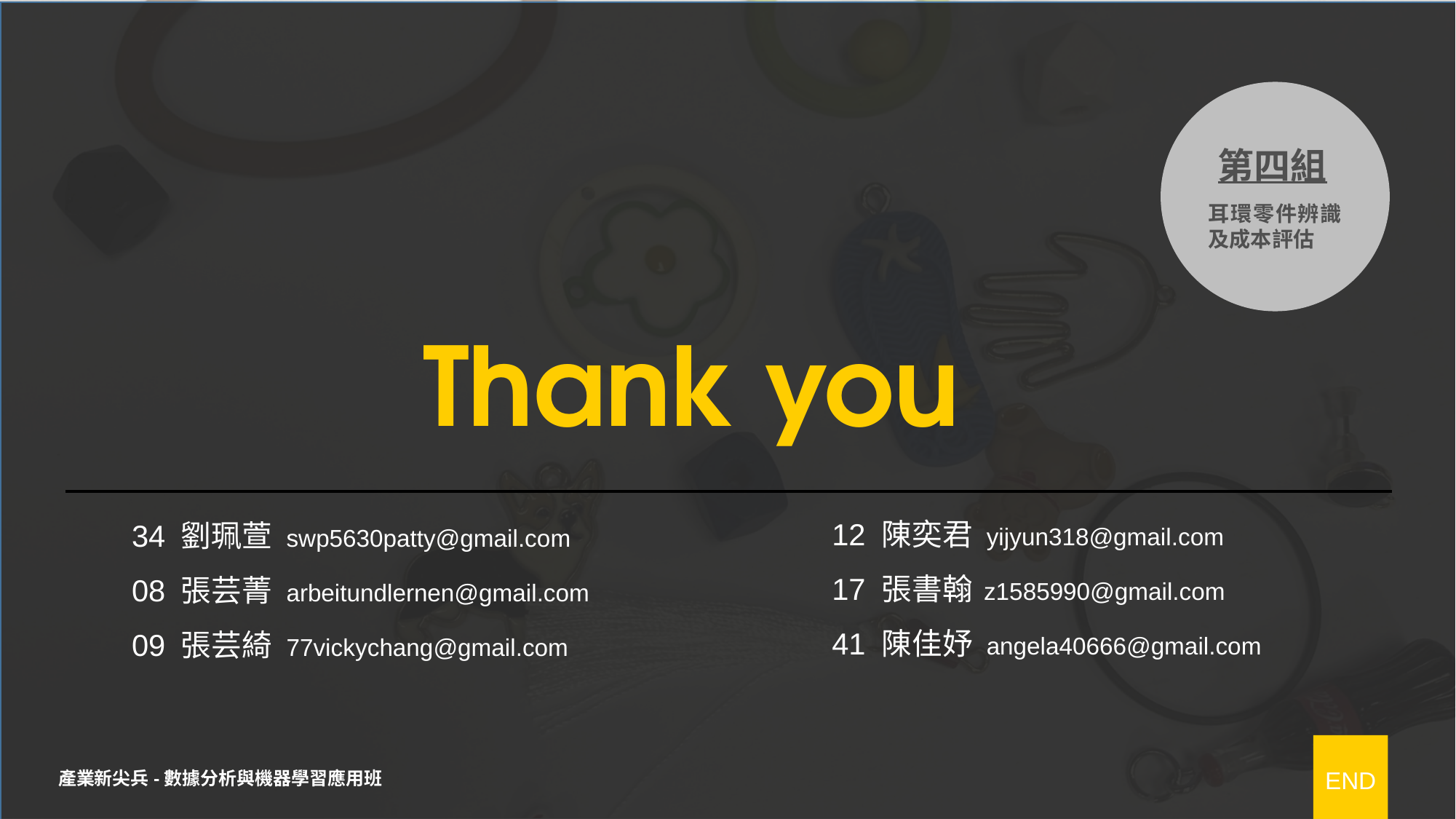

第四組
耳環零件辨識及成本評估
Thank you
12 陳奕君 yijyun318@gmail.com
17 張書翰 z1585990@gmail.com
41 陳佳妤 angela40666@gmail.com
34 劉珮萱 swp5630patty@gmail.com
08 張芸菁 arbeitundlernen@gmail.com
09 張芸綺 77vickychang@gmail.com
END
產業新尖兵-數據分析與機器學習應用班